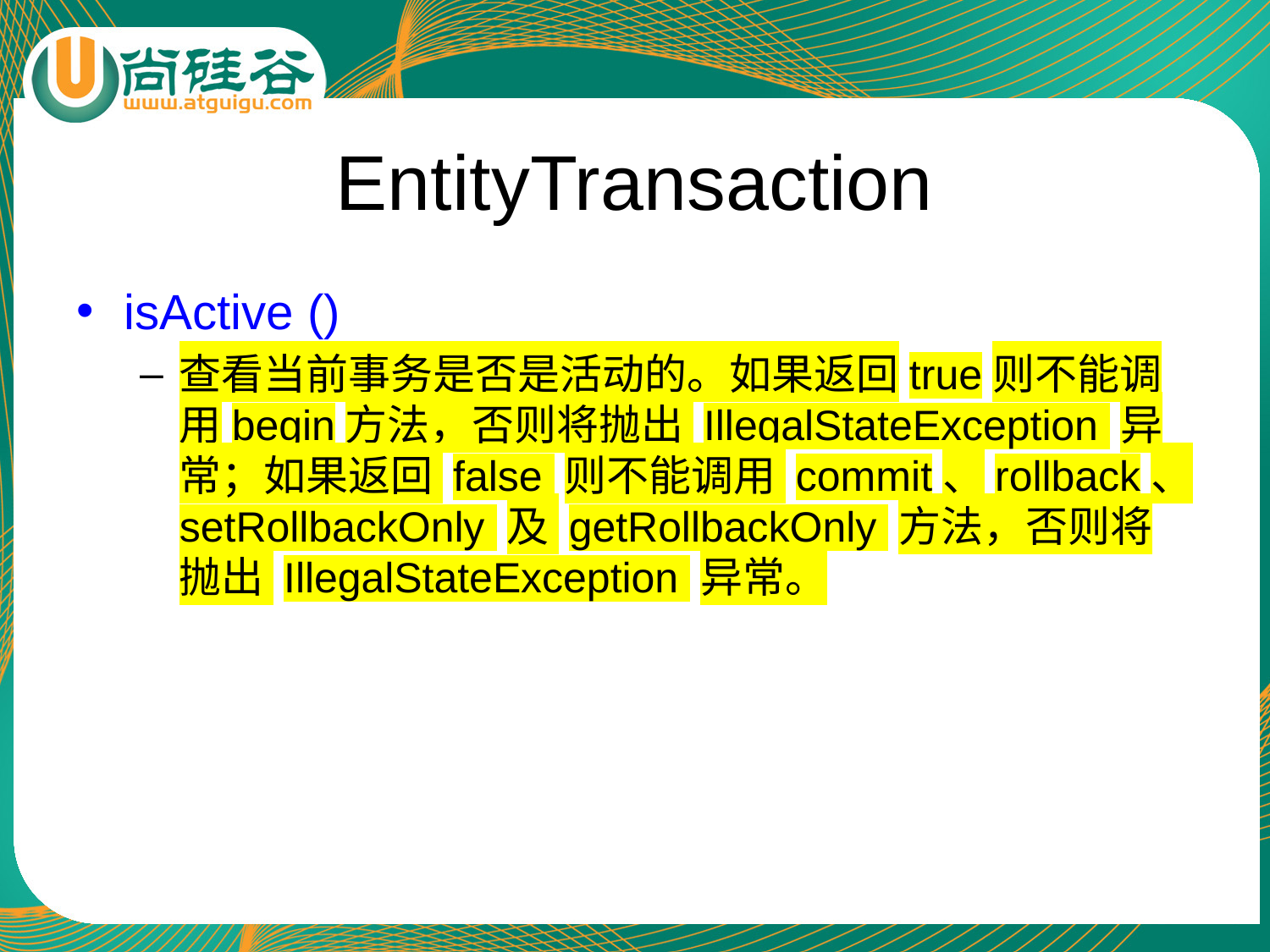

# EntityTransaction
isActive ()
查看当前事务是否是活动的。如果返回true则不能调用begin方法，否则将抛出 IllegalStateException 异常；如果返回 false 则不能调用 commit、rollback、setRollbackOnly 及 getRollbackOnly 方法，否则将抛出 IllegalStateException 异常。